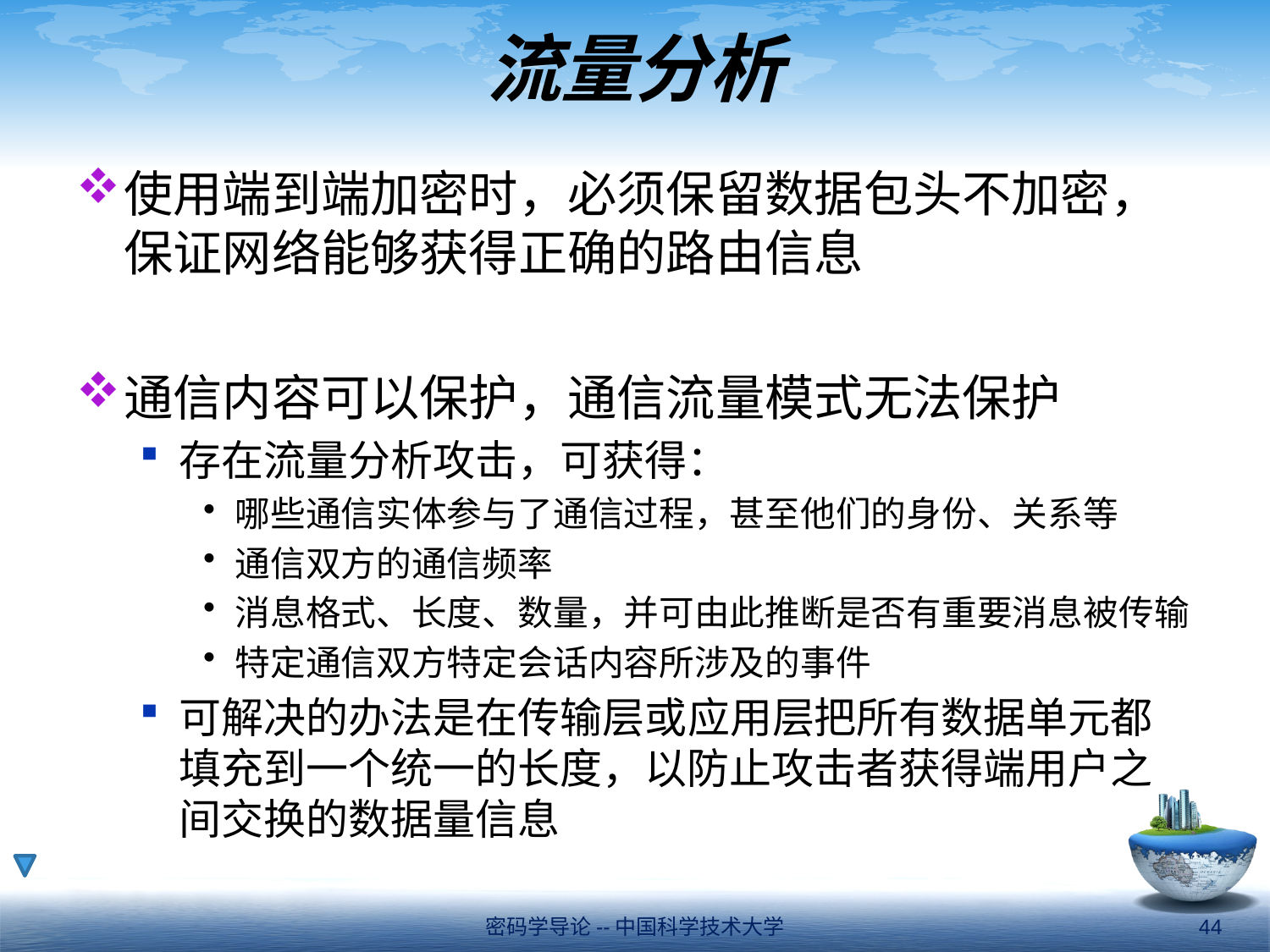

# 流量分析
使用端到端加密时，必须保留数据包头不加密，保证网络能够获得正确的路由信息

通信内容可以保护，通信流量模式无法保护
存在流量分析攻击，可获得：
哪些通信实体参与了通信过程，甚至他们的身份、关系等
通信双方的通信频率
消息格式、长度、数量，并可由此推断是否有重要消息被传输
特定通信双方特定会话内容所涉及的事件
可解决的办法是在传输层或应用层把所有数据单元都填充到一个统一的长度，以防止攻击者获得端用户之间交换的数据量信息

密码学导论--中国科学技术大学
44